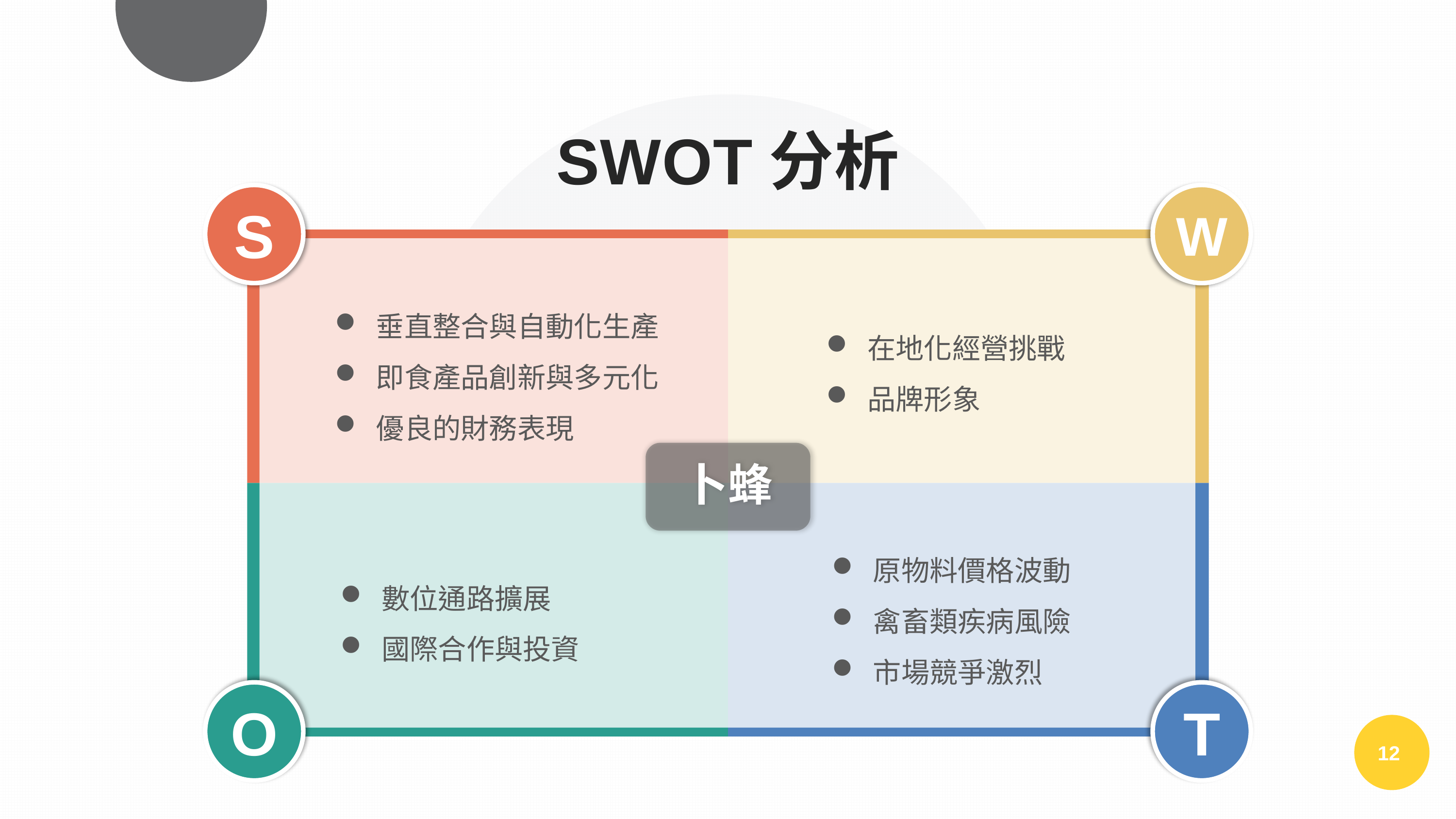

SWOT分析
S
W

 垂直整合與自動化生產
 即食產品創新與多元化
 優良的財務表現
 在地化經營挑戰
 品牌形象
卜蜂
 原物料價格波動
 禽畜類疾病風險
 市場競爭激烈
 數位通路擴展
 國際合作與投資
O
T

12